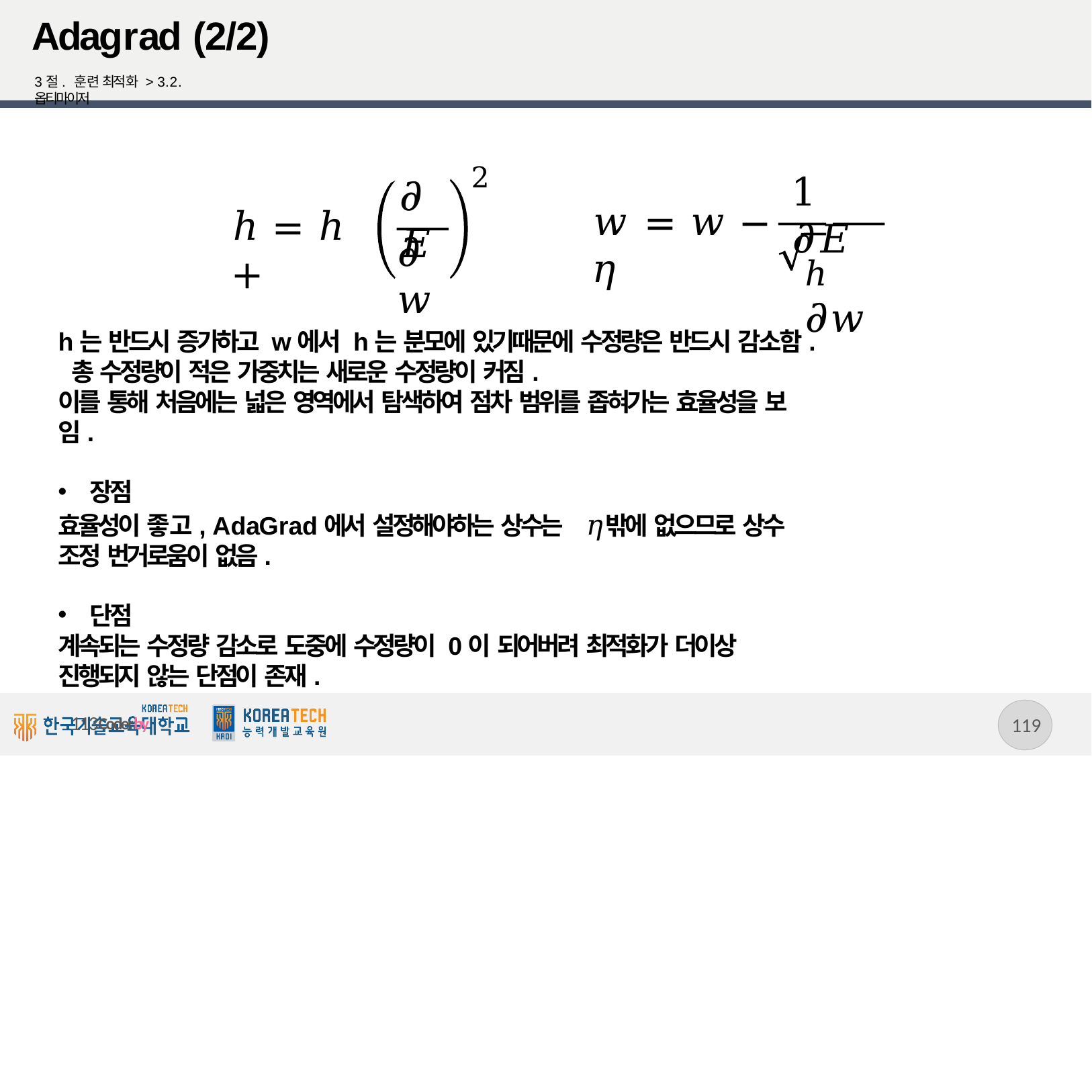

# Adagrad (2/2)
3절. 훈련 최적화 > 3.2. 옵티마이저
2
1	𝜕𝐸
𝜕𝐸

𝑤 = 𝑤 − 𝜂
ℎ = ℎ +
ℎ 𝜕𝑤

𝜕𝑤

h는 반드시 증가하고 w에서 h는 분모에 있기때문에 수정량은 반드시 감소함.  총 수정량이 적은 가중치는 새로운 수정량이 커짐.
이를 통해 처음에는 넓은 영역에서 탐색하여 점차 범위를 좁혀가는 효율성을 보임.

장점
효율성이 좋고, AdaGrad에서 설정해야하는 상수는	𝜂밖에 없으므로 상수 조정 번거로움이 없음.

단점
계속되는 수정량 감소로 도중에 수정량이 0이 되어버려 최적화가 더이상 진행되지 않는 단점이 존재.
119
113Coderby